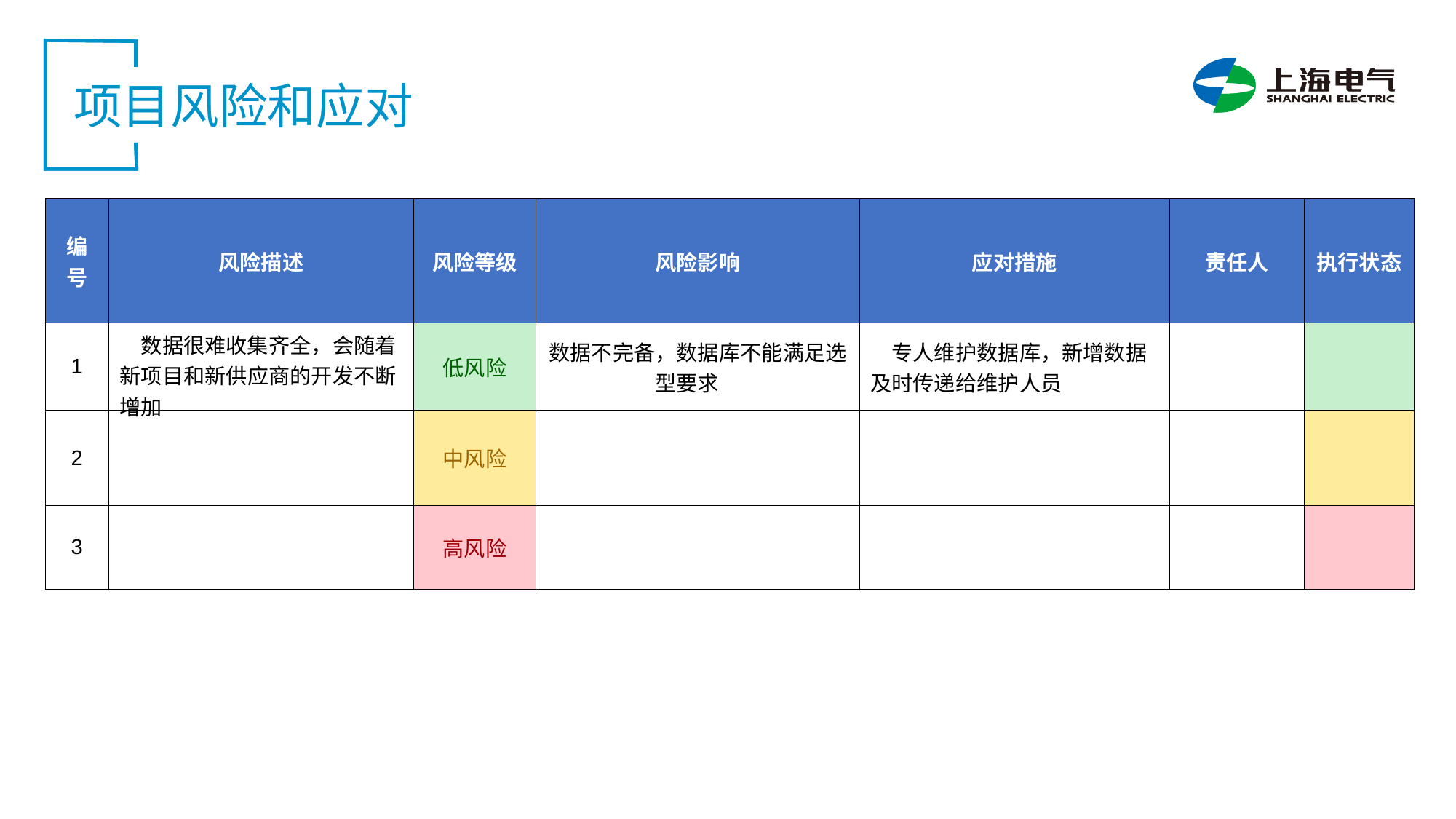

项目风险和应对
| 编号 | 风险描述 | 风险等级 | 风险影响 | 应对措施 | 责任人 | 执行状态 |
| --- | --- | --- | --- | --- | --- | --- |
| 1 | 数据很难收集齐全，会随着新项目和新供应商的开发不断增加 | 低风险 | 数据不完备，数据库不能满足选型要求 | 专人维护数据库，新增数据及时传递给维护人员 |  |  |
| 2 |  | 中风险 |  |  |  |  |
| 3 |  | 高风险 |  |  |  |  |